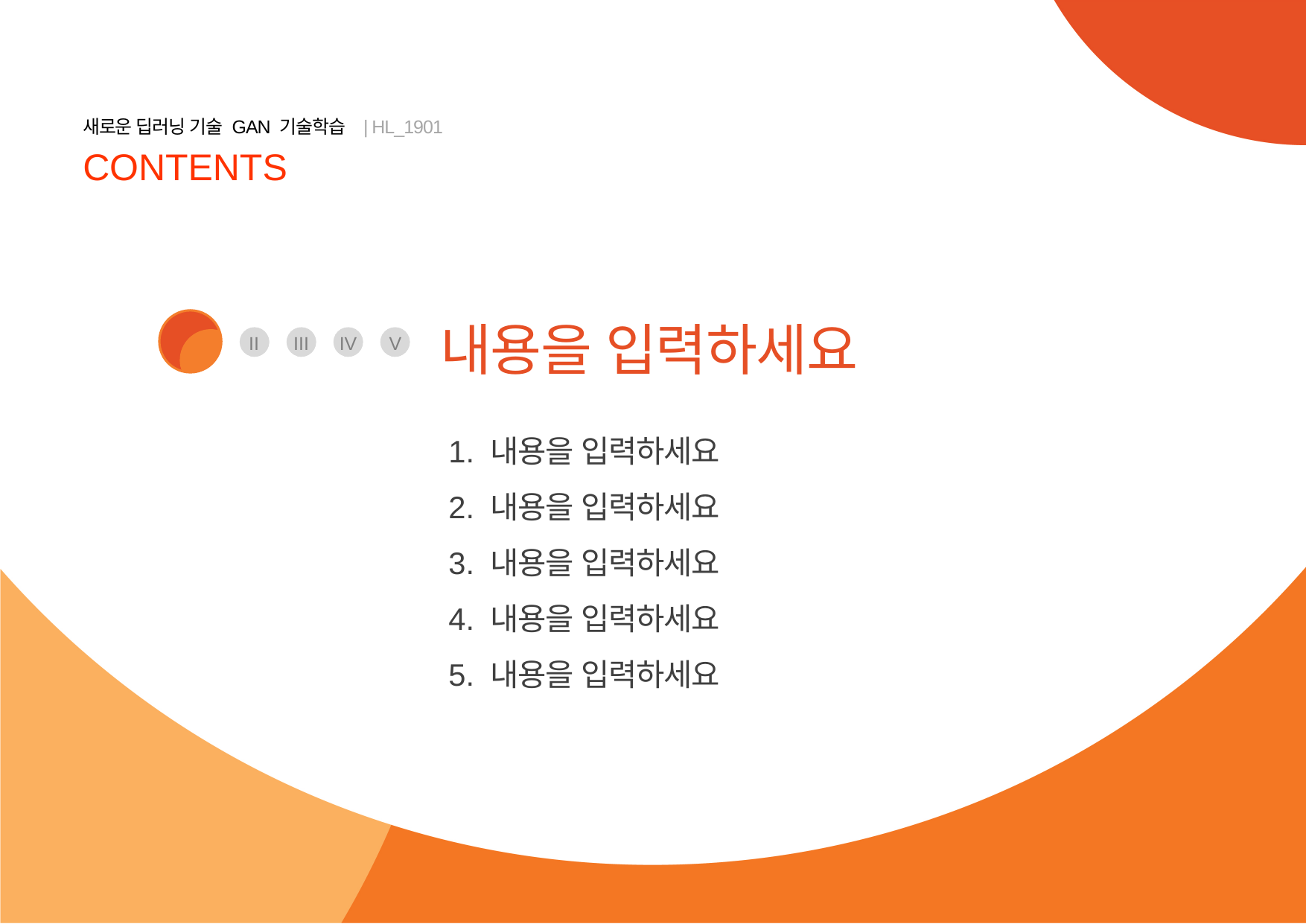

I

내용을 입력하세요
II

III

IV

V

내용을 입력하세요
내용을 입력하세요
내용을 입력하세요
내용을 입력하세요
내용을 입력하세요